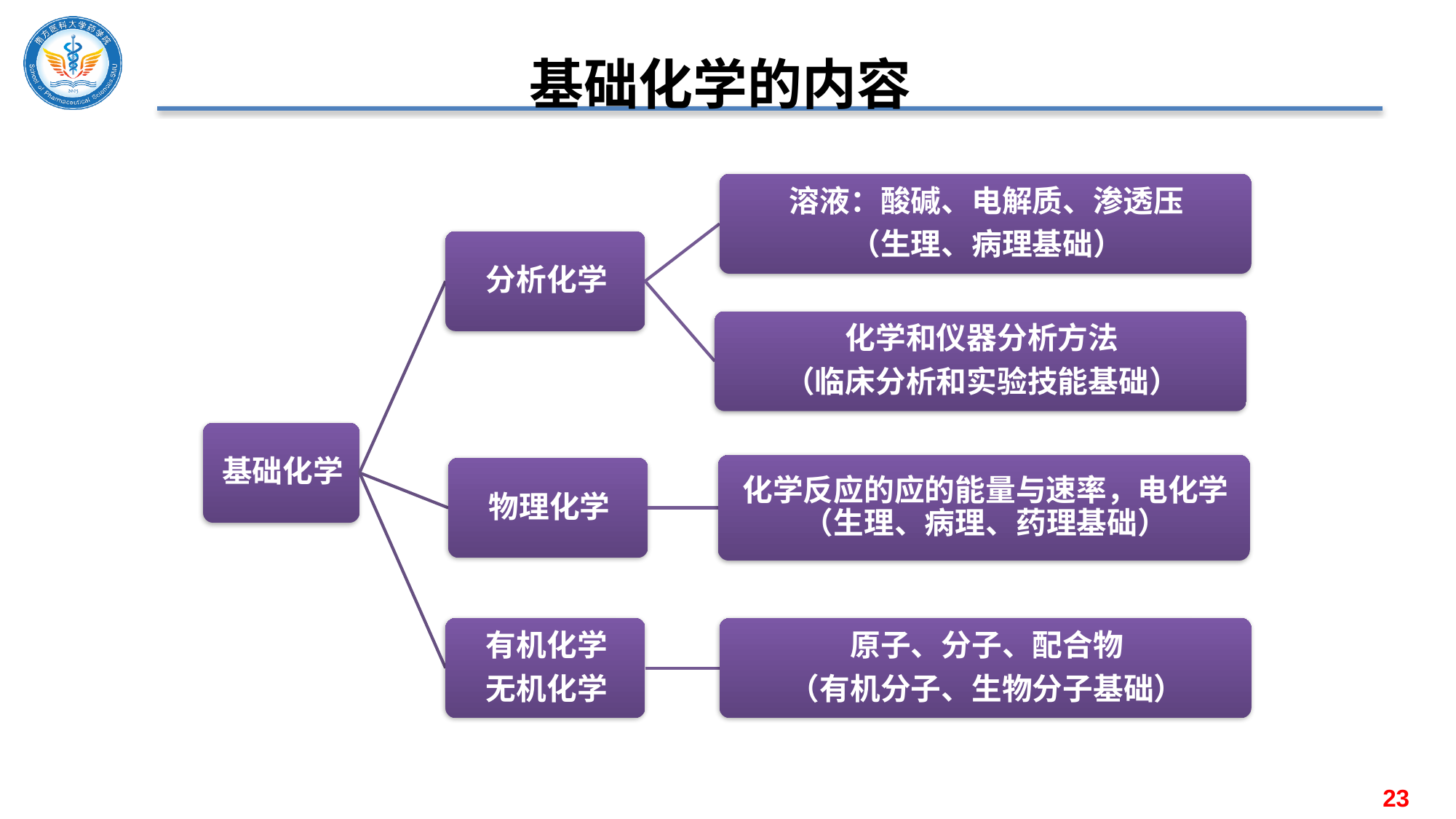

# 基础化学的内容
基础化学

分析化学

溶液：酸碱、电解质、渗透压
（生理、病理基础）

化学和仪器分析方法
（临床分析和实验技能基础）

物理化学

化学反应的应的能量与速率，电化学（生理、病理、药理基础）

有机化学
无机化学

原子、分子、配合物
（有机分子、生物分子基础）
23